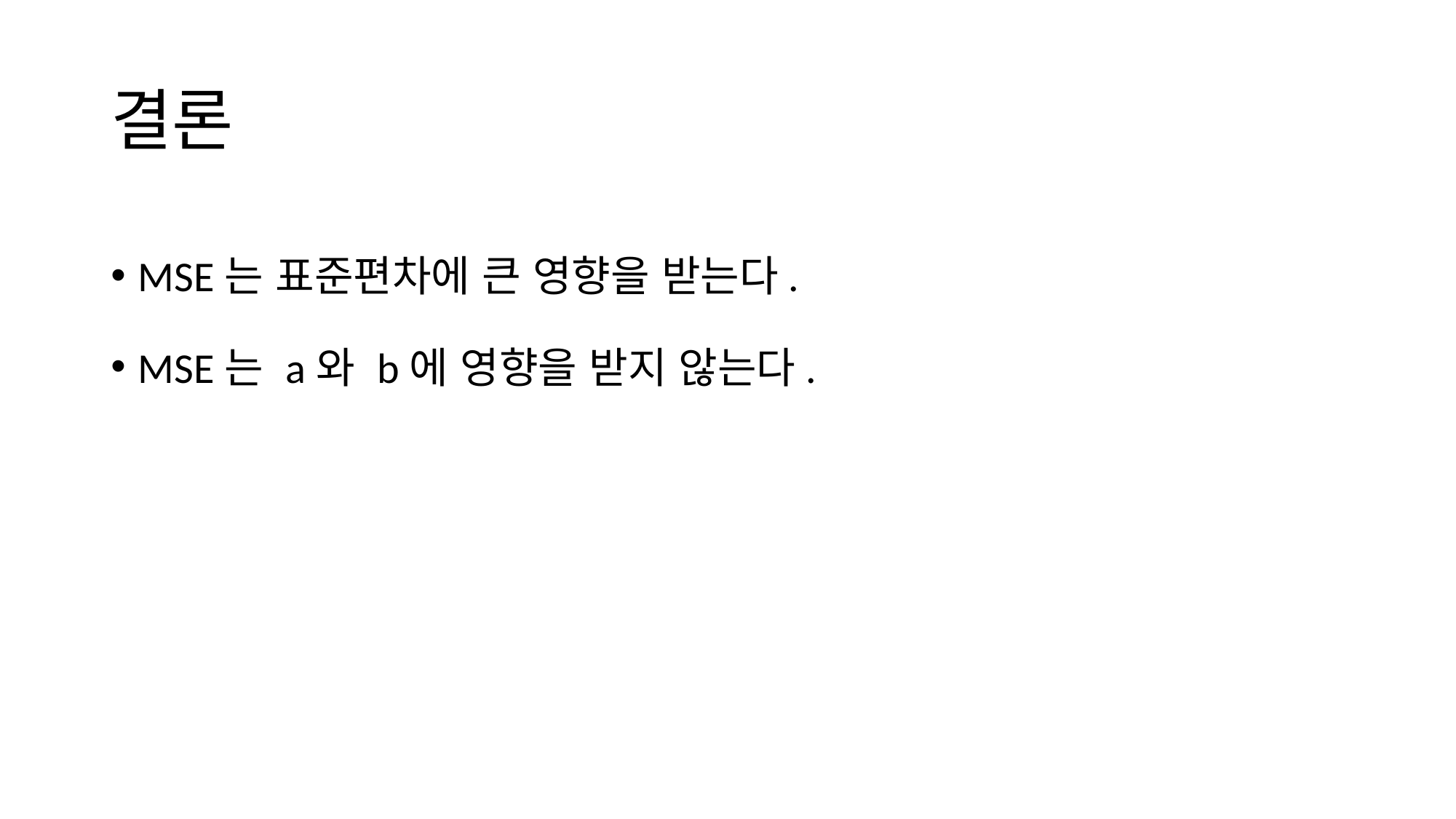

# 결론
MSE는 표준편차에 큰 영향을 받는다.
MSE는 a와 b에 영향을 받지 않는다.